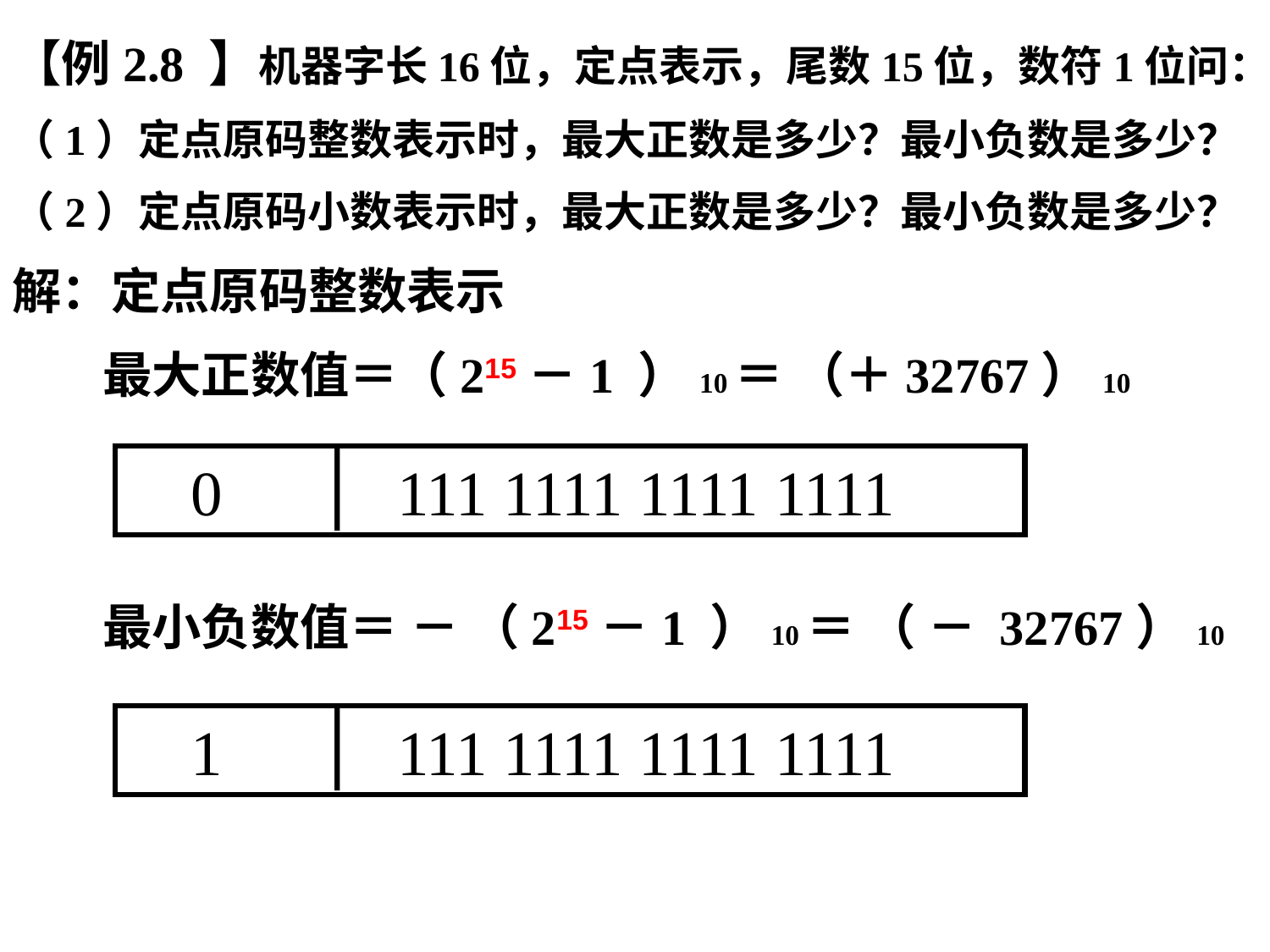

【例2.8 】机器字长16位，定点表示，尾数15位，数符1位问：
（1）定点原码整数表示时，最大正数是多少？最小负数是多少？
（2）定点原码小数表示时，最大正数是多少？最小负数是多少？
解：定点原码整数表示
       最大正数值＝（215－1 ）10＝ （＋32767）10

       最小负数值＝ － （215－1 ）10＝ （ － 32767）10
    0           111 1111 1111 1111

    1           111 1111 1111 1111